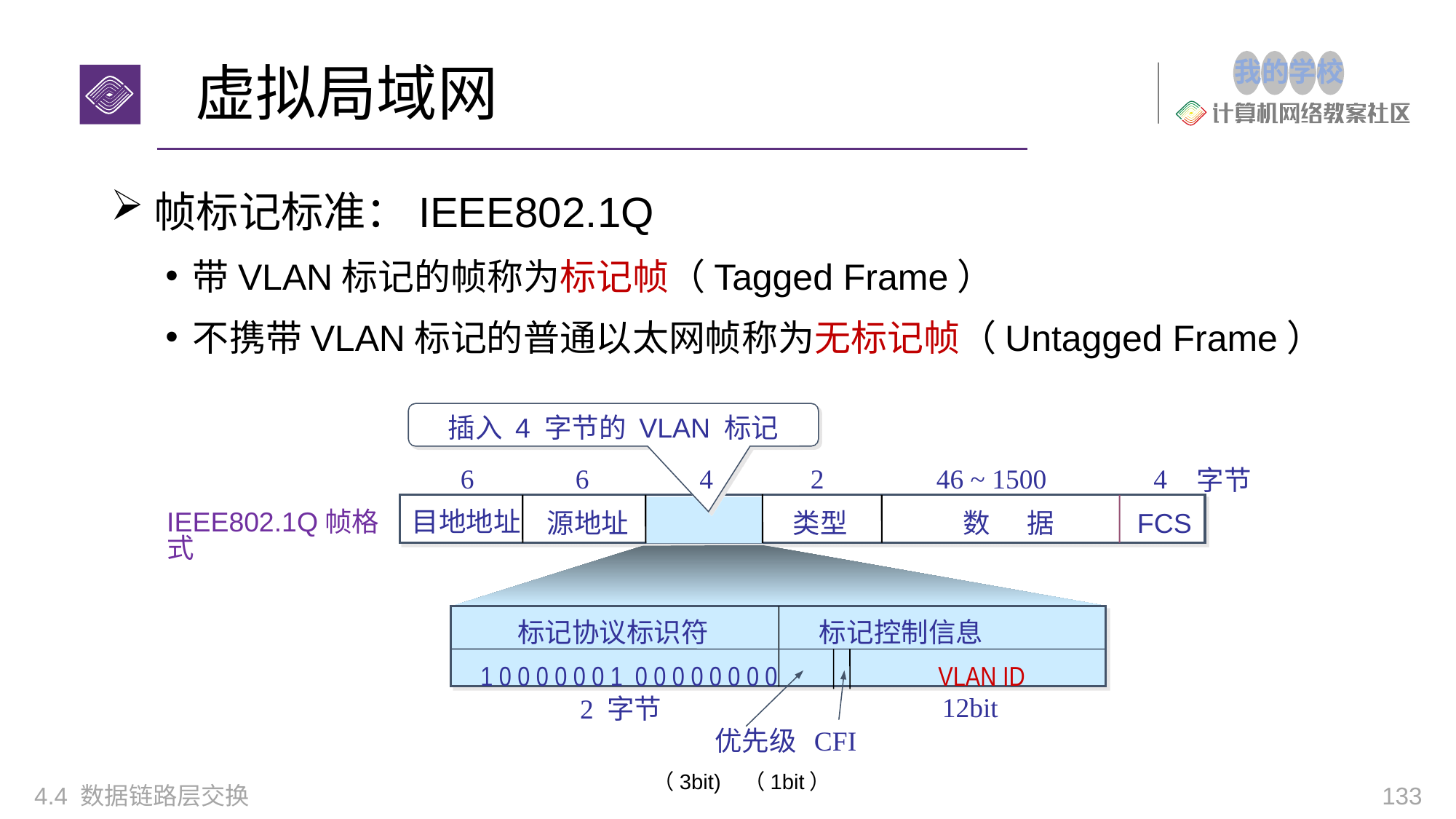

# 虚拟局域网
帧标记标准：IEEE802.1Q
带VLAN标记的帧称为标记帧（Tagged Frame）
不携带VLAN标记的普通以太网帧称为无标记帧（Untagged Frame）
插入 4 字节的 VLAN 标记
4
6
6
2
46 ~ 1500
4
字节

MAC 帧
目地地址
源地址
类型
FCS
数      据
IEEE802.1Q帧格式

      标记协议标识符                  标记控制信息
 1 0 0 0 0 0 0 1  0 0 0 0 0 0 0 0                          VLAN ID

12bit
2 字节
优先级
CFI
     （3bit)   （1bit）
4.4 数据链路层交换
133